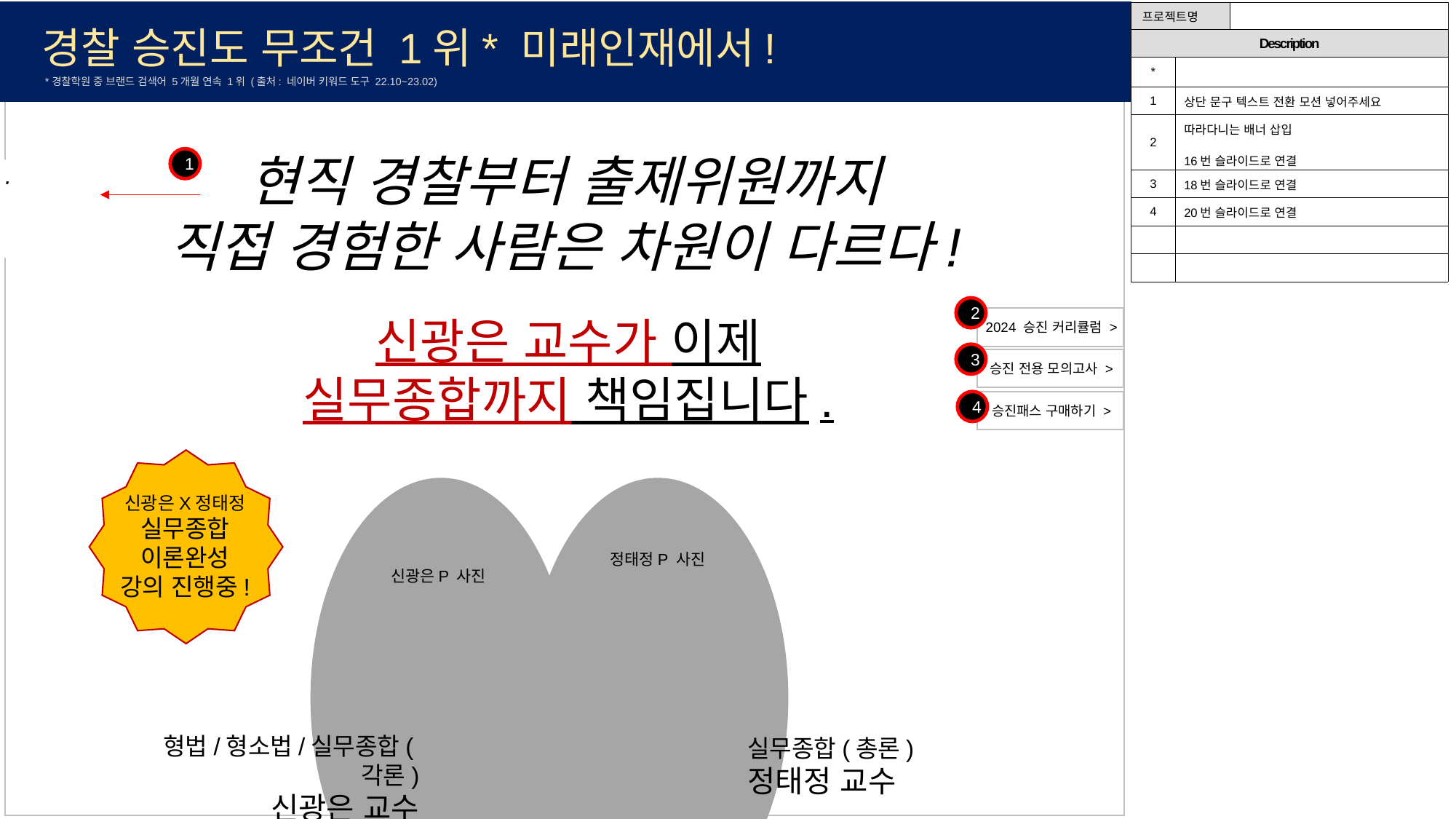

| 프로젝트명 |  |  |
| --- | --- | --- |
| Description |  |  |
| \* |  |  |
| 1 | 상단 문구 텍스트 전환 모션 넣어주세요 |  |
| 2 | 따라다니는 배너 삽입 16번 슬라이드로 연결 |  |
| 3 | 18번 슬라이드로 연결 |  |
| 4 | 20번 슬라이드로 연결 |  |
|  |  |  |
|  |  |  |
경찰 승진도 무조건 1위* 미래인재에서!
*경찰학원 중 브랜드 검색어 5개월 연속 1위 (출처: 네이버 키워드 도구 22.10~23.02)
현직 경찰부터 출제위원까지
직접 경험한 사람은 차원이 다르다!
1
경찰대·경찰·승진시험 출제위원·박사까지!
- 역대급 경찰 승진팀 -
2
신광은 교수가 이제
실무종합까지 책임집니다.

2024 승진 커리큘럼 >
3

승진 전용 모의고사 >
4

승진패스 구매하기 >

신광은X정태정
실무종합
이론완성
강의 진행중!
정태정P 사진
신광은P 사진
형법/형소법/실무종합(각론)
신광은 교수
실무종합(총론)
정태정 교수